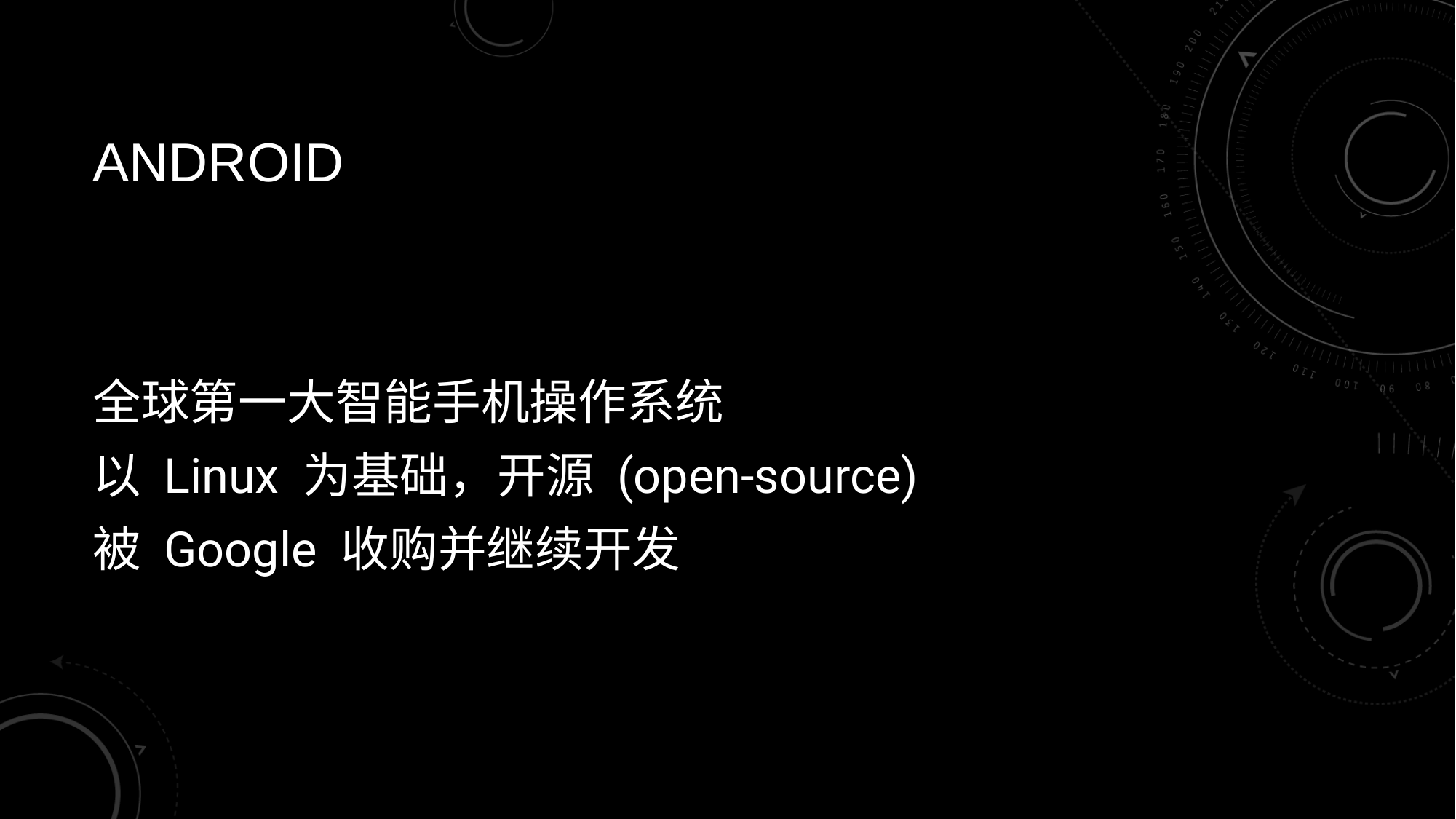

# Android
全球第一大智能手机操作系统
以 Linux 为基础，开源 (open-source)
被 Google 收购并继续开发